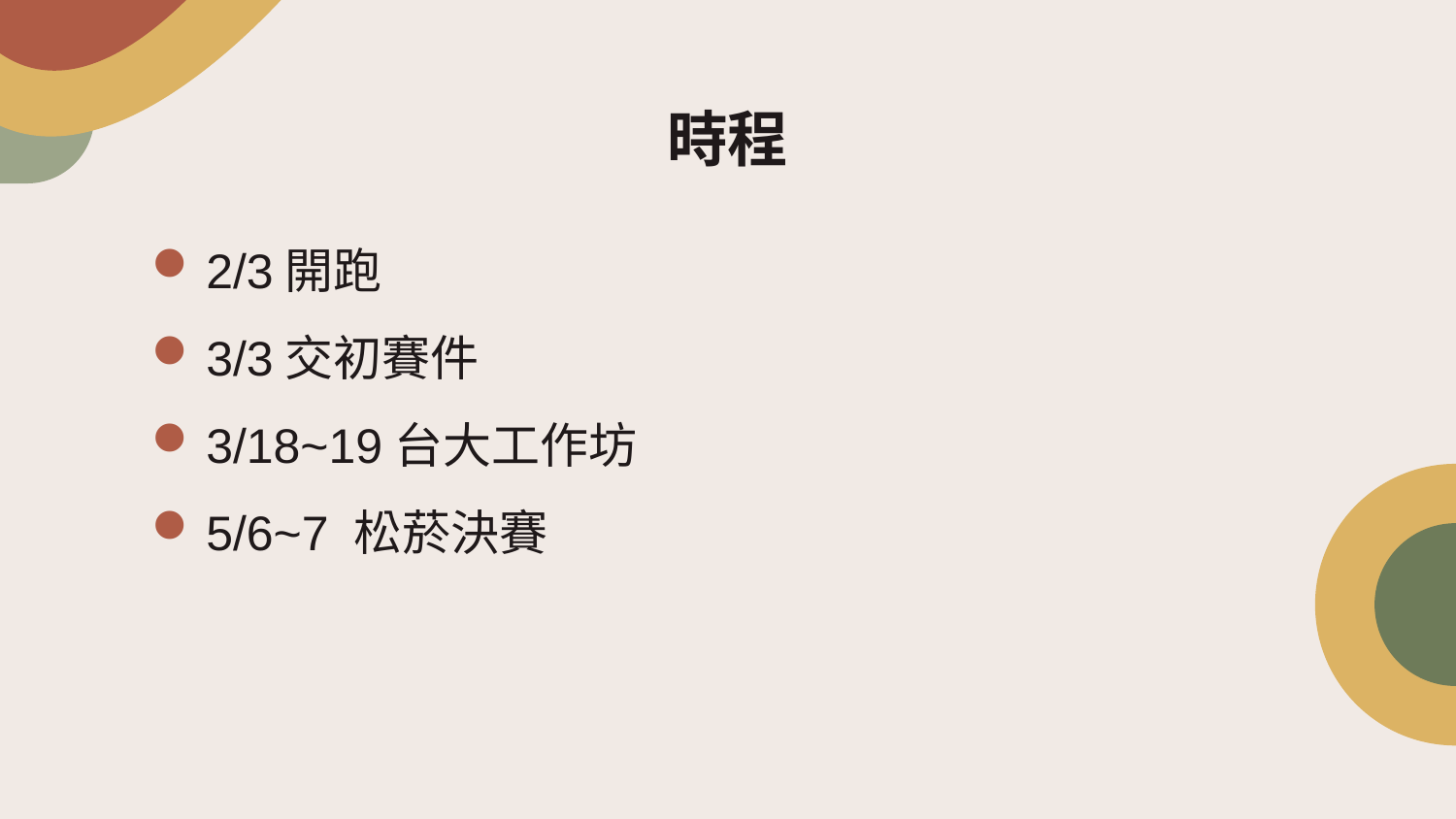

# 時程
2/3開跑
3/3交初賽件
3/18~19台大工作坊
5/6~7 松菸決賽